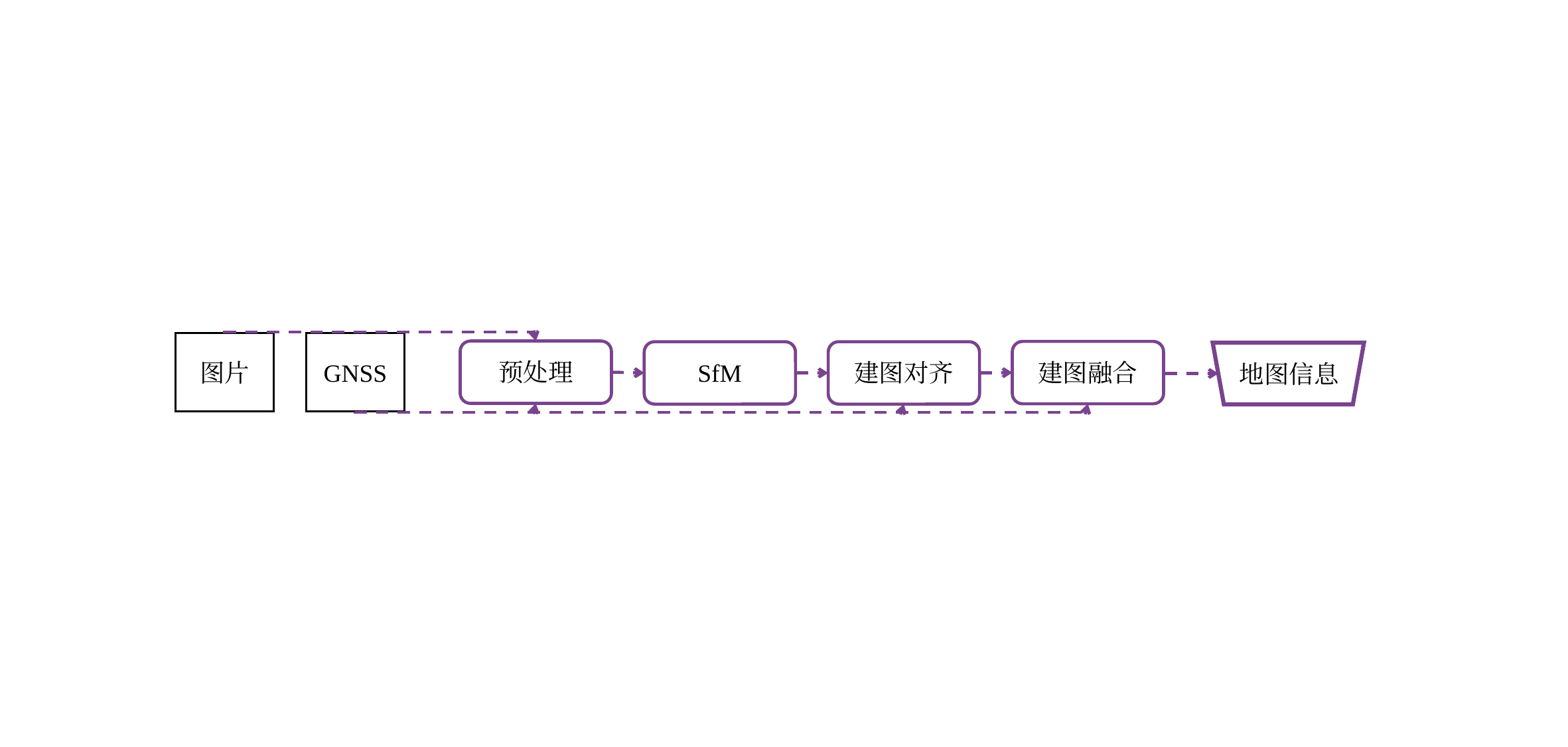

图片
GNSS

预处理

建图融合

SfM

建图对齐

地图信息